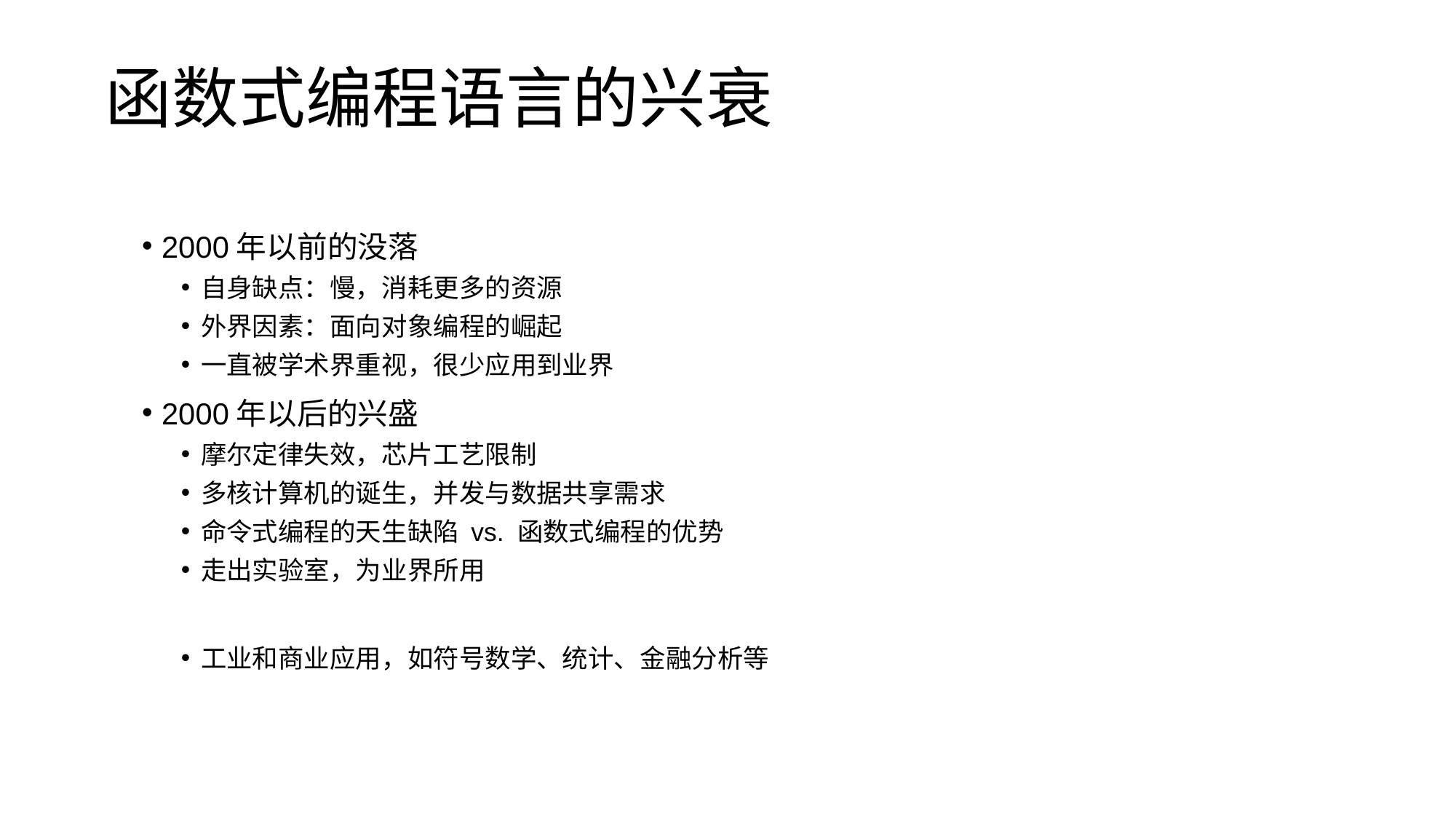

函数式编程语言的兴衰
2000年以前的没落
自身缺点：慢，消耗更多的资源
外界因素：面向对象编程的崛起
一直被学术界重视，很少应用到业界
2000年以后的兴盛
摩尔定律失效，芯片工艺限制
多核计算机的诞生，并发与数据共享需求
命令式编程的天生缺陷 vs. 函数式编程的优势
走出实验室，为业界所用

工业和商业应用，如符号数学、统计、金融分析等